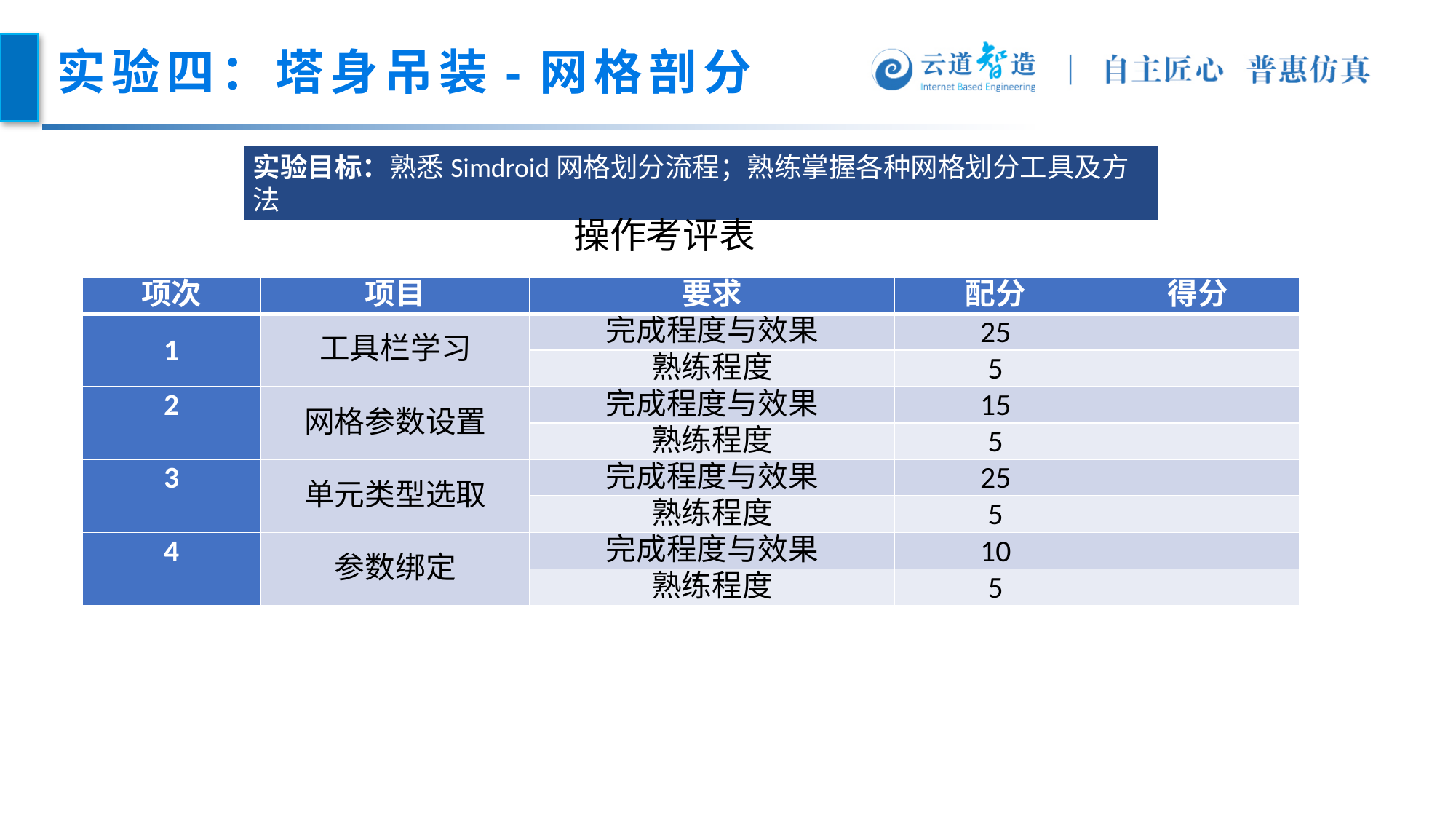

# 实验四：塔身吊装-网格剖分
实验目标：熟悉Simdroid网格划分流程；熟练掌握各种网格划分工具及方法
操作考评表
| 项次 | 项目 | 要求 | 配分 | 得分 |
| --- | --- | --- | --- | --- |
| 1 | 工具栏学习 | 完成程度与效果 | 25 |  |
|  |  | 熟练程度 | 5 |  |
| 2 | 网格参数设置 | 完成程度与效果 | 15 |  |
|  |  | 熟练程度 | 5 |  |
| 3 | 单元类型选取 | 完成程度与效果 | 25 |  |
|  |  | 熟练程度 | 5 |  |
| 4 | 参数绑定 | 完成程度与效果 | 10 |  |
|  |  | 熟练程度 | 5 |  |